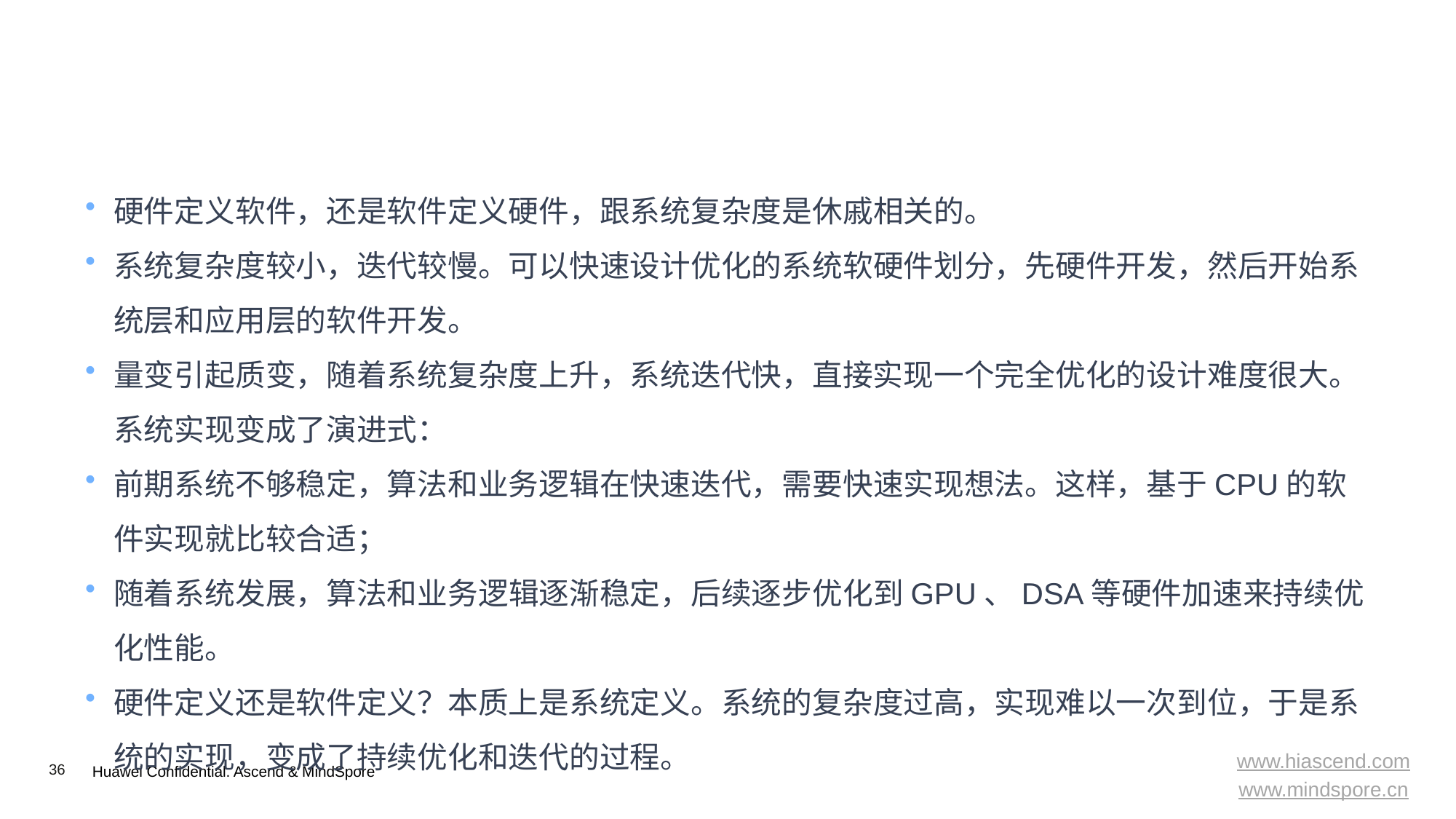

#
硬件定义软件，还是软件定义硬件，跟系统复杂度是休戚相关的。
系统复杂度较小，迭代较慢。可以快速设计优化的系统软硬件划分，先硬件开发，然后开始系统层和应用层的软件开发。
量变引起质变，随着系统复杂度上升，系统迭代快，直接实现一个完全优化的设计难度很大。系统实现变成了演进式：
前期系统不够稳定，算法和业务逻辑在快速迭代，需要快速实现想法。这样，基于CPU的软件实现就比较合适；
随着系统发展，算法和业务逻辑逐渐稳定，后续逐步优化到GPU、DSA等硬件加速来持续优化性能。
硬件定义还是软件定义？本质上是系统定义。系统的复杂度过高，实现难以一次到位，于是系统的实现，变成了持续优化和迭代的过程。